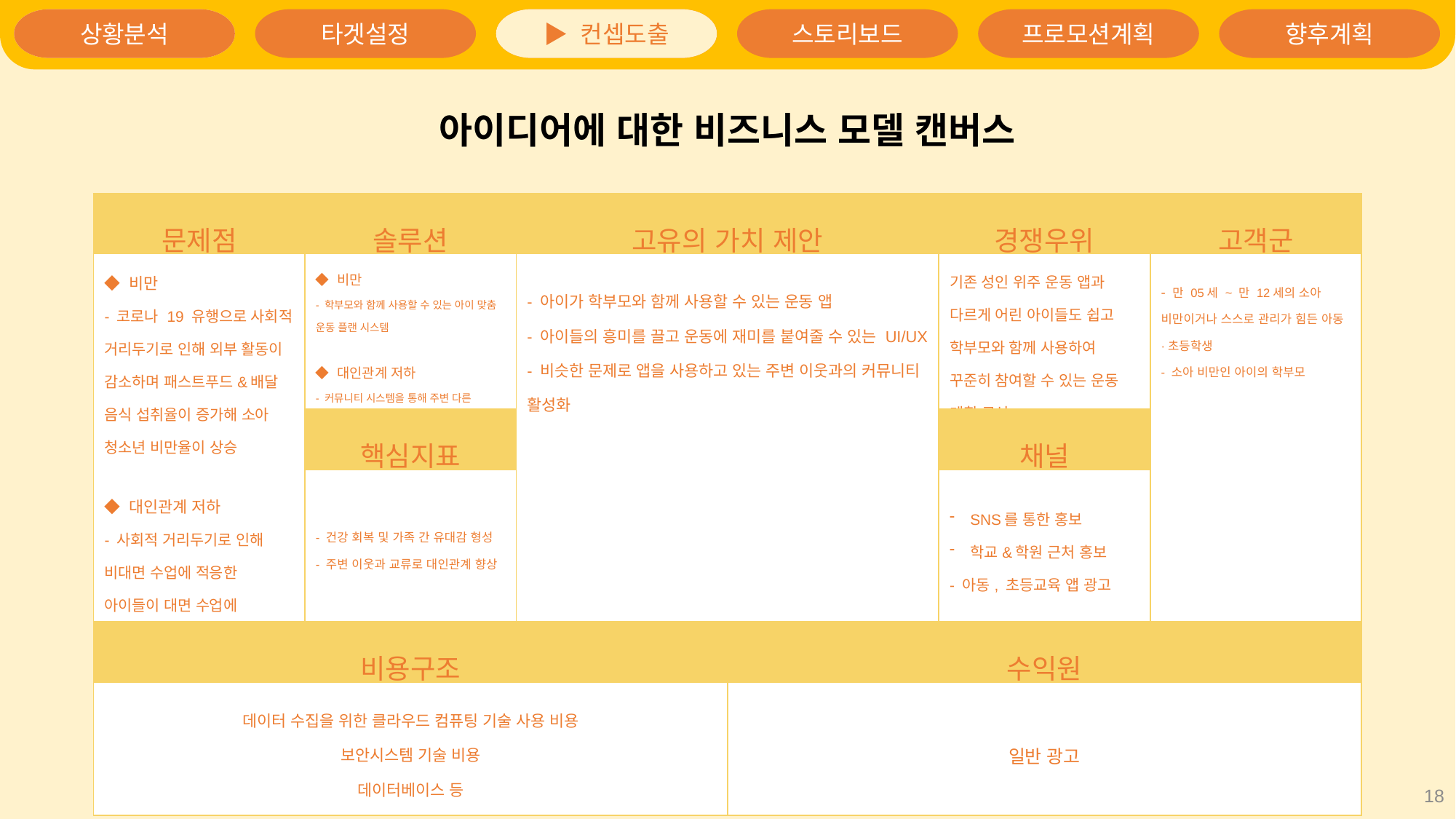

상황분석
▶ 컨셉도출
아이디어에 대한 비즈니스 모델 캔버스
| 문제점 | 솔루션 | 고유의 가치 제안 |  | 경쟁우위 | 고객군 |
| --- | --- | --- | --- | --- | --- |
| ◆ 비만 - 코로나 19 유행으로 사회적 거리두기로 인해 외부 활동이 감소하며 패스트푸드&배달 음식 섭취율이 증가해 소아 청소년 비만율이 상승 ◆ 대인관계 저하 - 사회적 거리두기로 인해 비대면 수업에 적응한 아이들이 대면 수업에 적응하지 못하고 대인관계에 문제가 발생 | ◆ 비만 - 학부모와 함께 사용할 수 있는 아이 맞춤 운동 플랜 시스템 ◆ 대인관계 저하 - 커뮤니티 시스템을 통해 주변 다른 사용자와의 소통 및 모임 커뮤니티 시스템 | - 아이가 학부모와 함께 사용할 수 있는 운동 앱 - 아이들의 흥미를 끌고 운동에 재미를 붙여줄 수 있는 UI/UX - 비슷한 문제로 앱을 사용하고 있는 주변 이웃과의 커뮤니티 활성화 |  | 기존 성인 위주 운동 앱과 다르게 어린 아이들도 쉽고 학부모와 함께 사용하여 꾸준히 참여할 수 있는 운동 계획 구성 | - 만 05세 ~ 만 12세의 소아 비만이거나 스스로 관리가 힘든 아동·초등학생 - 소아 비만인 아이의 학부모 |
|  | 핵심지표 |  |  | 채널 |  |
|  | - 건강 회복 및 가족 간 유대감 형성 - 주변 이웃과 교류로 대인관계 향상 |  |  | SNS를 통한 홍보 학교&학원 근처 홍보 - 아동, 초등교육 앱 광고 |  |
| 비용구조 |  |  | 수익원 |  |  |
| 데이터 수집을 위한 클라우드 컴퓨팅 기술 사용 비용 보안시스템 기술 비용 데이터베이스 등 |  |  | 일반 광고 |  |  |
18